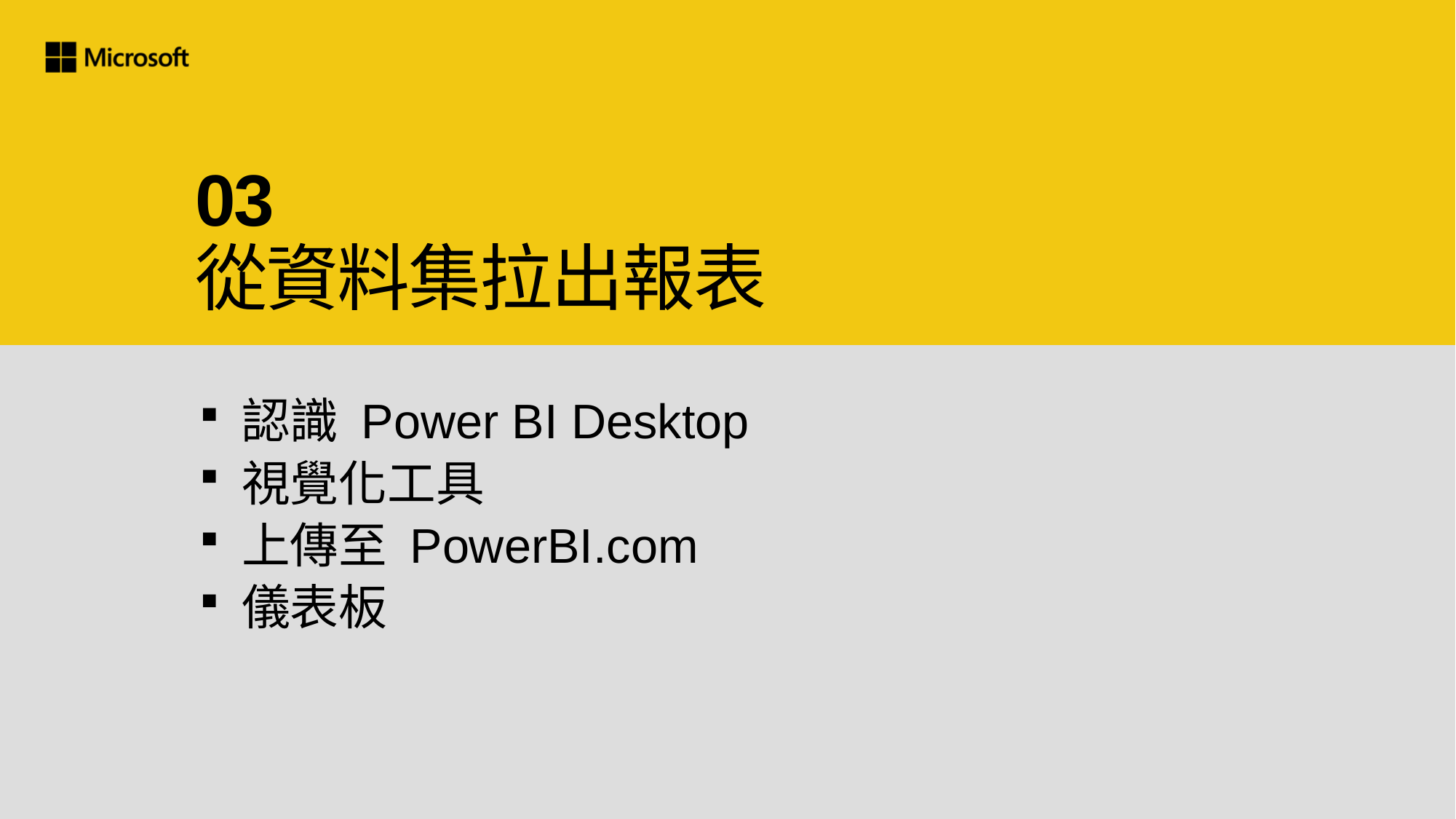

# 03 從資料集拉出報表
認識 Power BI Desktop
視覺化工具
上傳至 PowerBI.com
儀表板